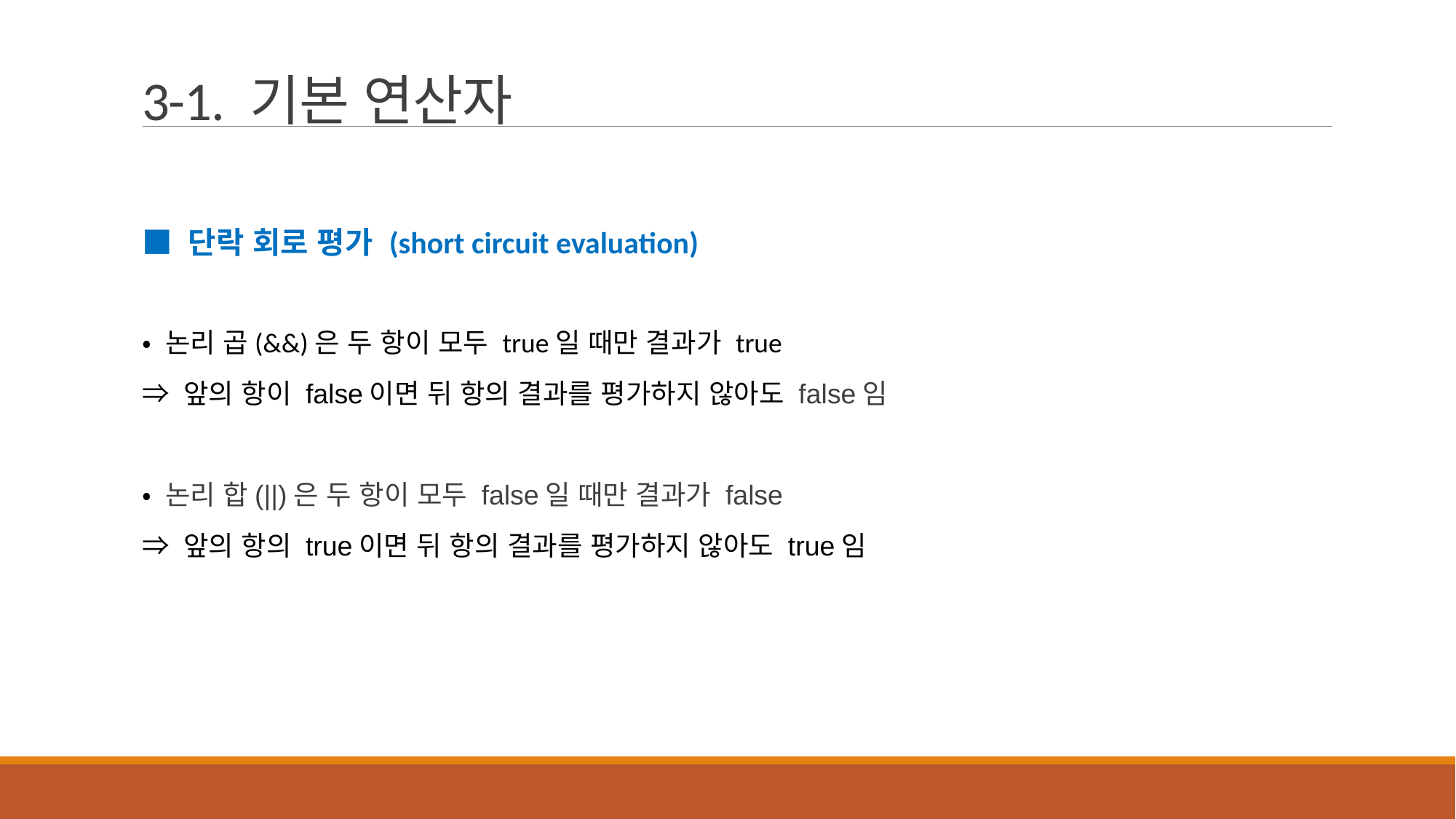

# 3-1. 기본 연산자
■ 단락 회로 평가 (short circuit evaluation)

• 논리 곱(&&)은 두 항이 모두 true일 때만 결과가 true
⇒ 앞의 항이 false이면 뒤 항의 결과를 평가하지 않아도 false임

• 논리 합(||)은 두 항이 모두 false일 때만 결과가 false
⇒ 앞의 항의 true이면 뒤 항의 결과를 평가하지 않아도 true임